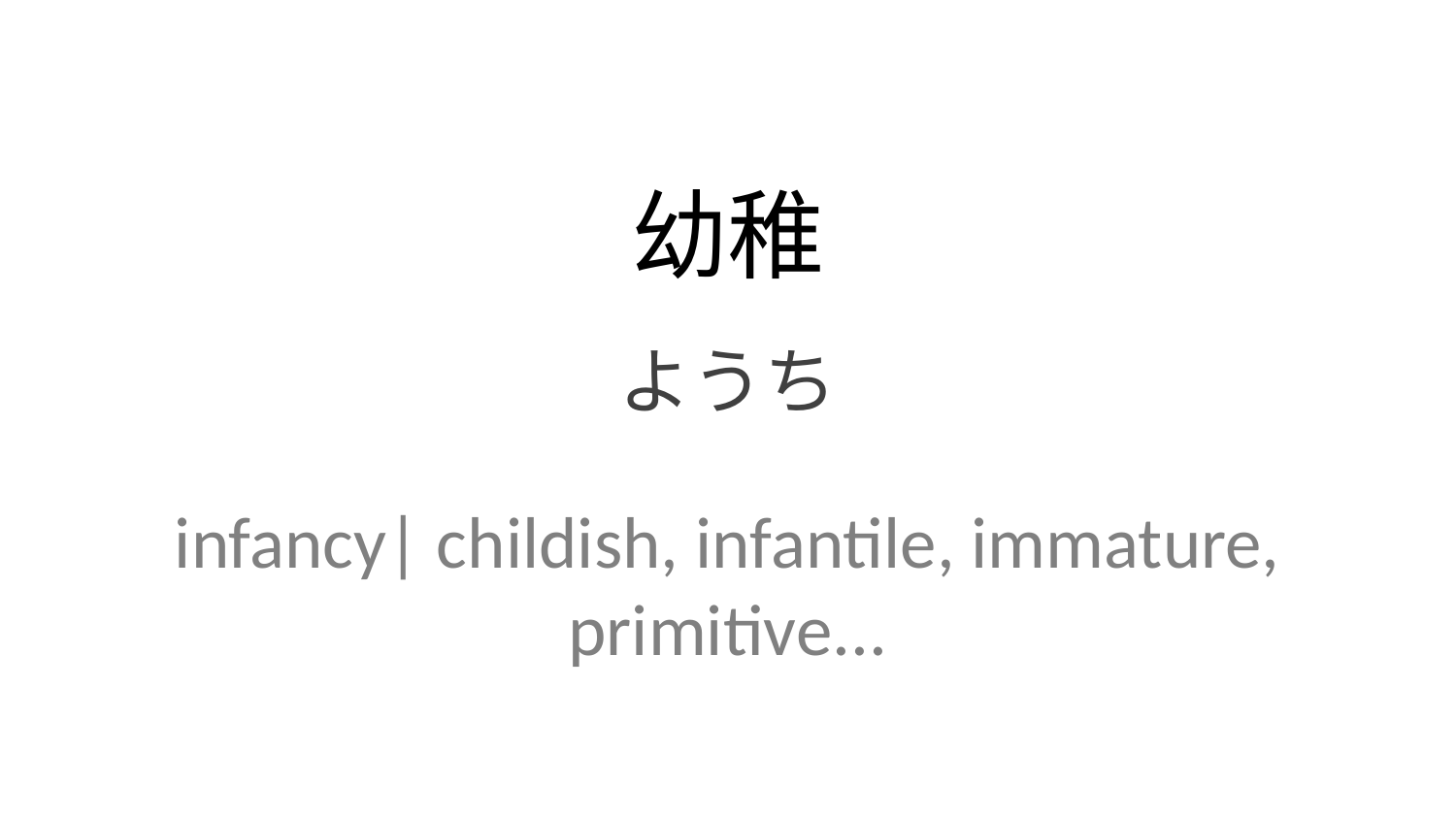

幼稚

ようち
infancy| childish, infantile, immature, primitive...